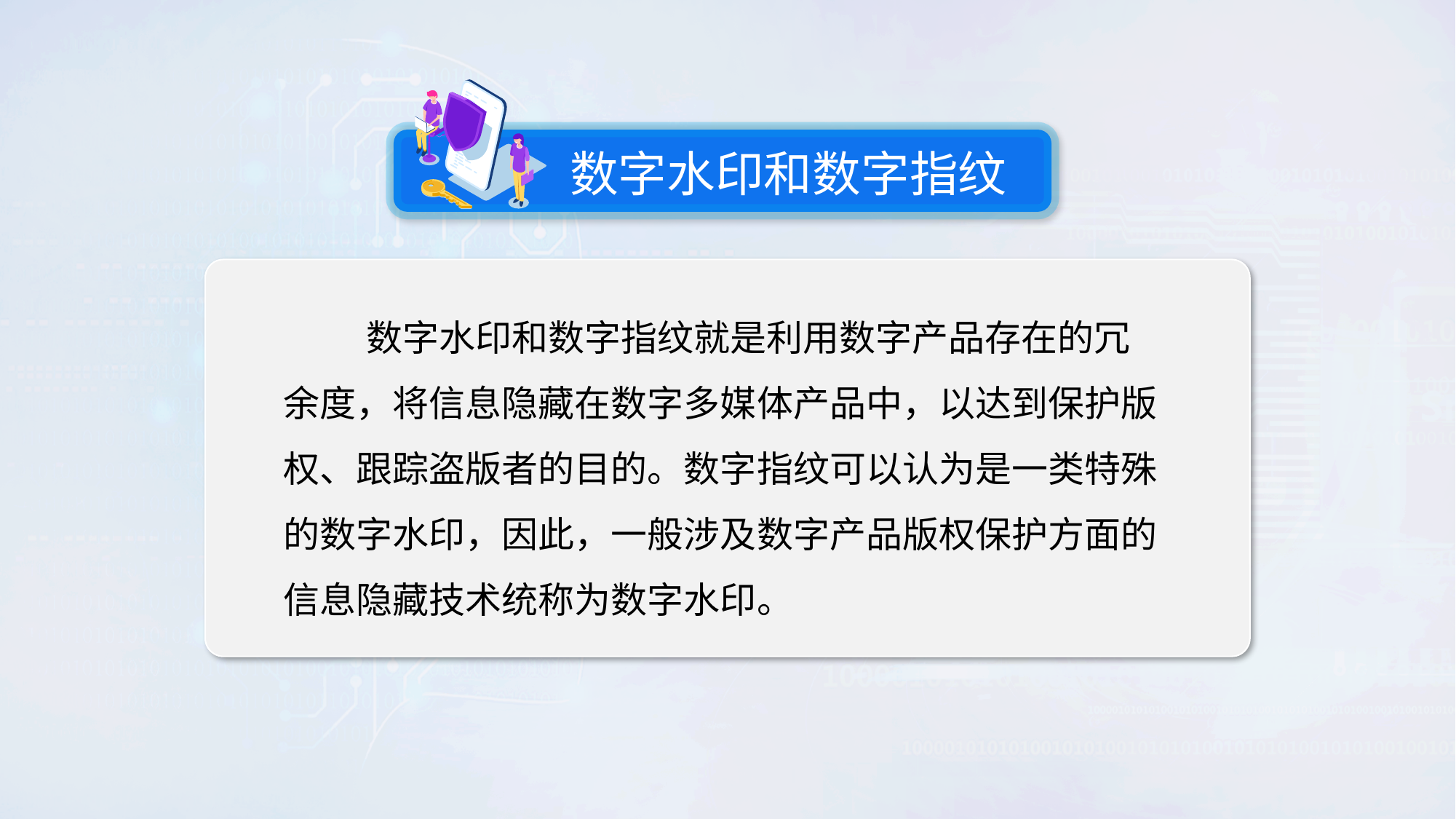

数字水印和数字指纹

         数字水印和数字指纹就是利用数字产品存在的冗余度，将信息隐藏在数字多媒体产品中，以达到保护版权、跟踪盗版者的目的。数字指纹可以认为是一类特殊的数字水印，因此，一般涉及数字产品版权保护方面的信息隐藏技术统称为数字水印。